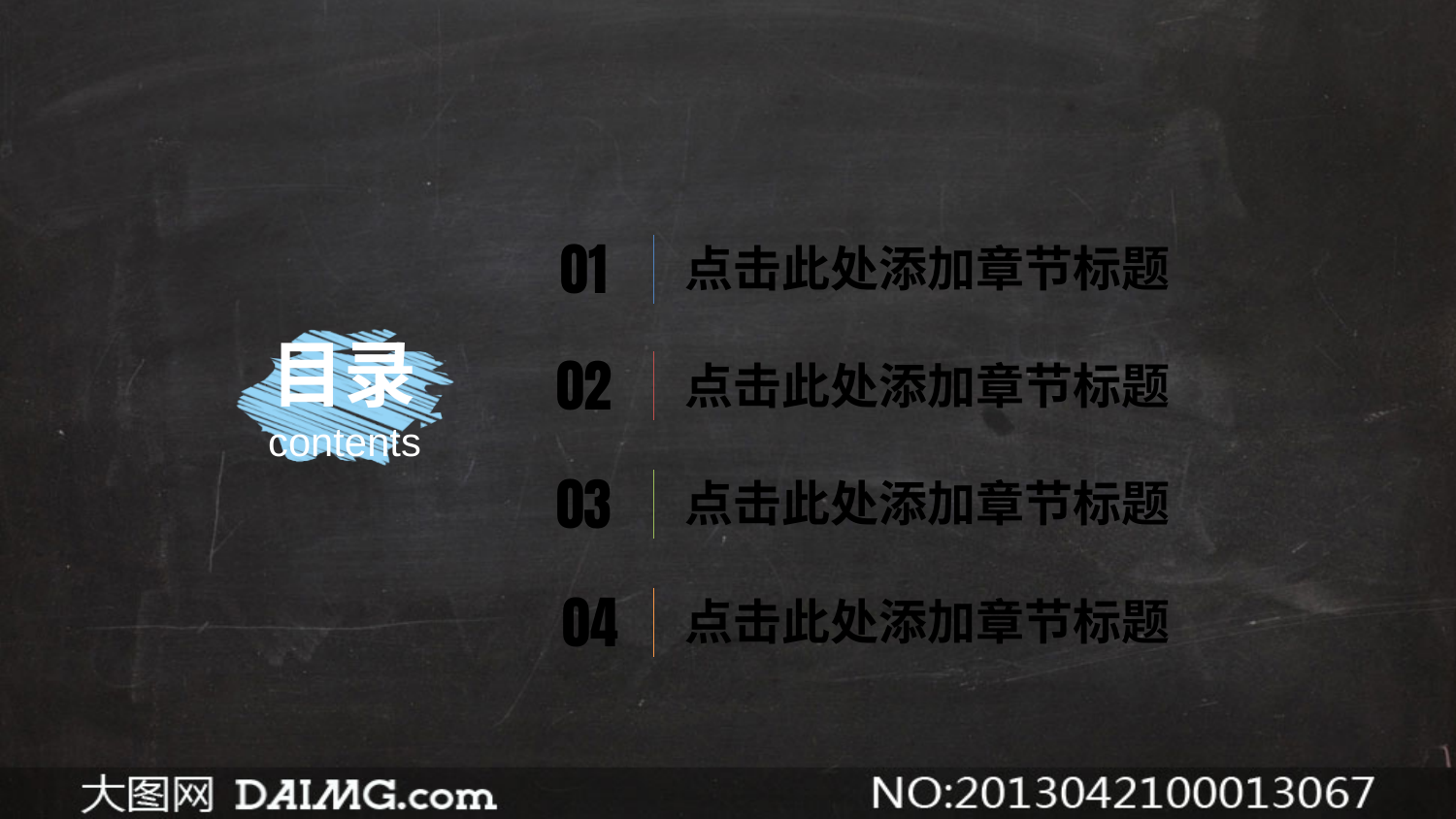

01
点击此处添加章节标题
目录
contents
02
点击此处添加章节标题
03
点击此处添加章节标题
04
点击此处添加章节标题